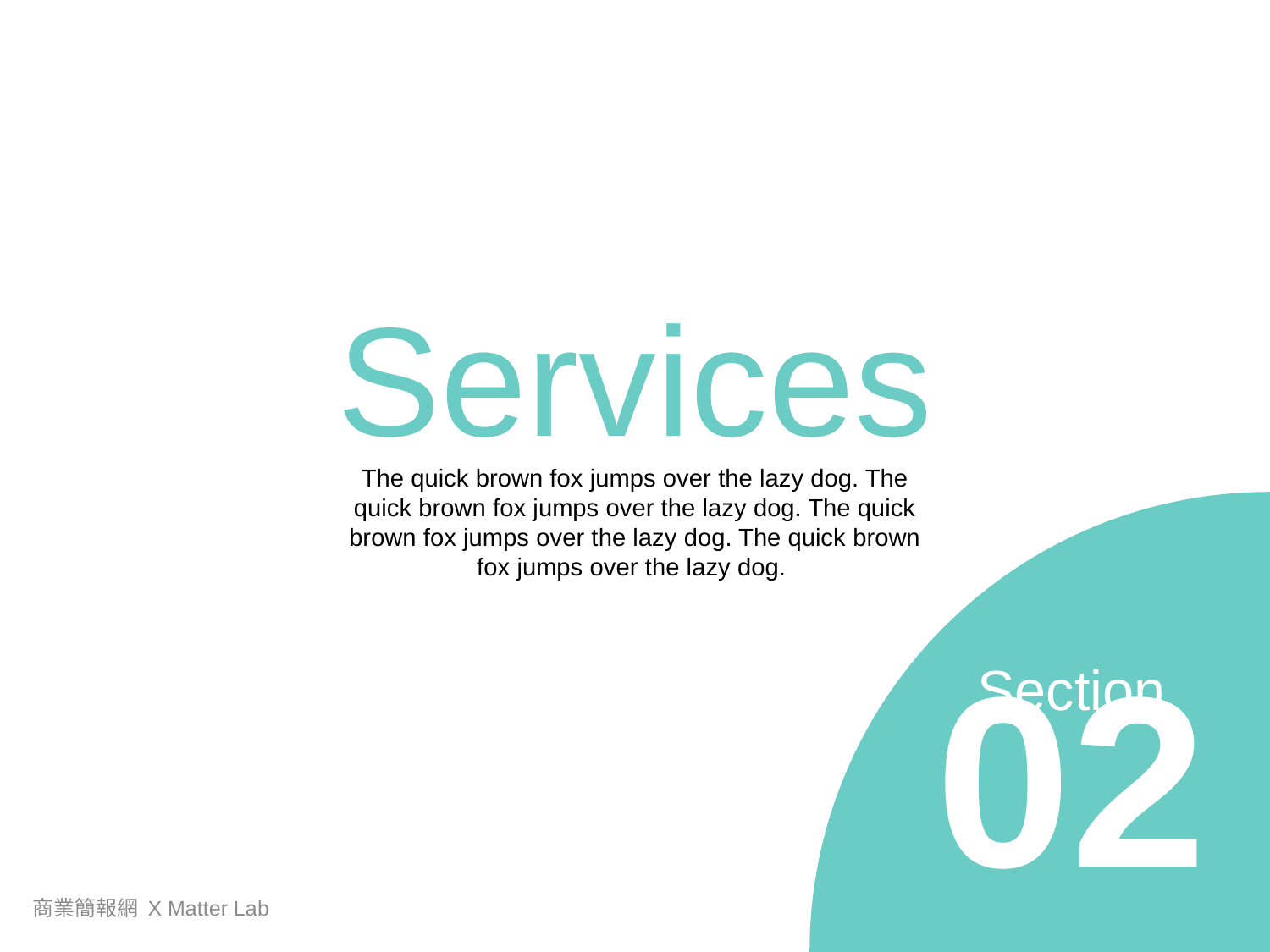

Services
The quick brown fox jumps over the lazy dog. The quick brown fox jumps over the lazy dog. The quick brown fox jumps over the lazy dog. The quick brown fox jumps over the lazy dog.

Section
02
商業簡報網 X Matter Lab
124